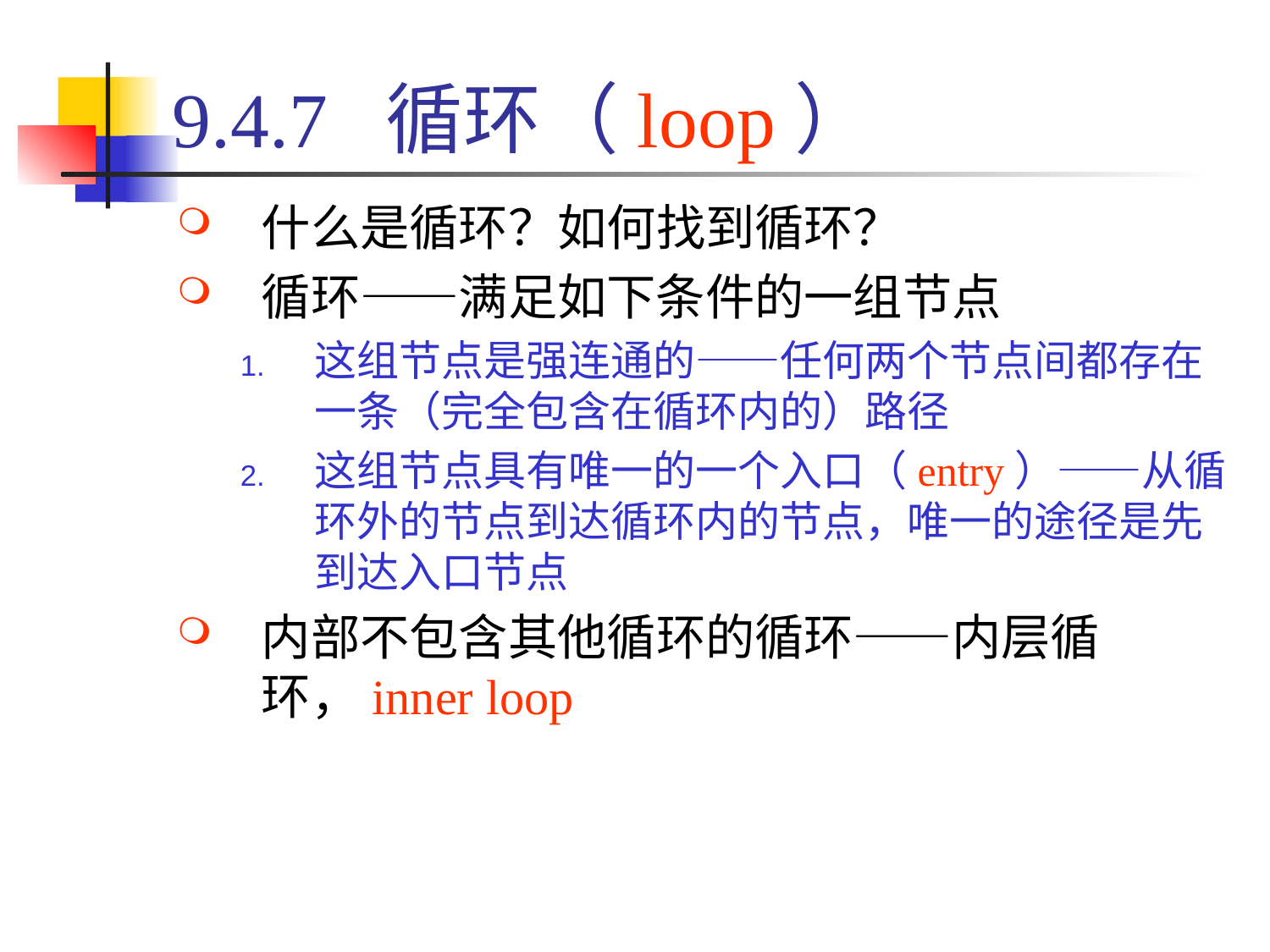

# 9.4.7  循环（loop）
什么是循环？如何找到循环？
循环——满足如下条件的一组节点
这组节点是强连通的——任何两个节点间都存在一条（完全包含在循环内的）路径
这组节点具有唯一的一个入口（entry）——从循环外的节点到达循环内的节点，唯一的途径是先到达入口节点
内部不包含其他循环的循环——内层循环，inner loop